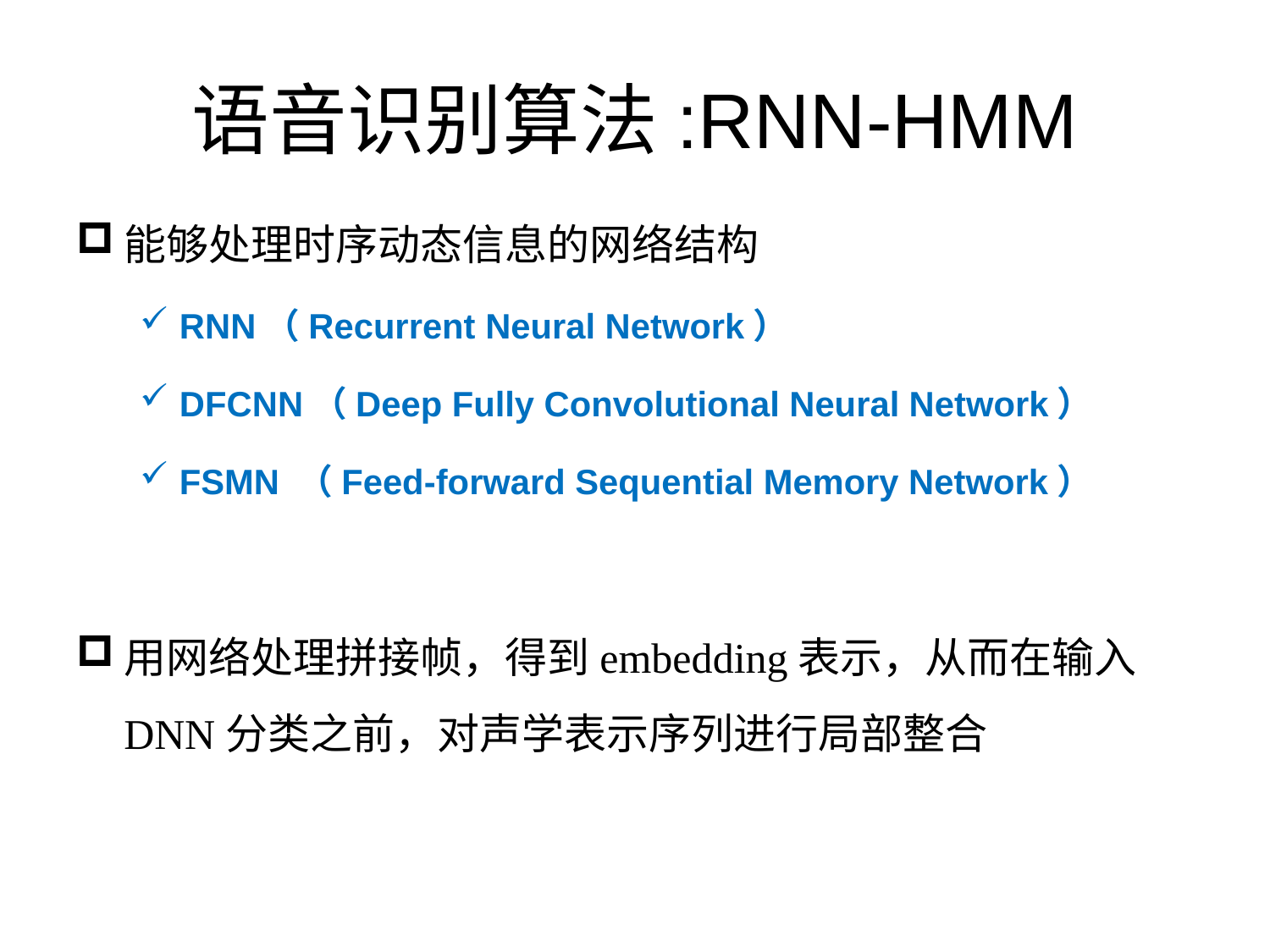

# 语音识别算法:RNN-HMM
能够处理时序动态信息的网络结构
RNN（Recurrent Neural Network）
DFCNN（Deep Fully Convolutional Neural Network）
FSMN （Feed-forward Sequential Memory Network）

用网络处理拼接帧，得到embedding表示，从而在输入DNN分类之前，对声学表示序列进行局部整合